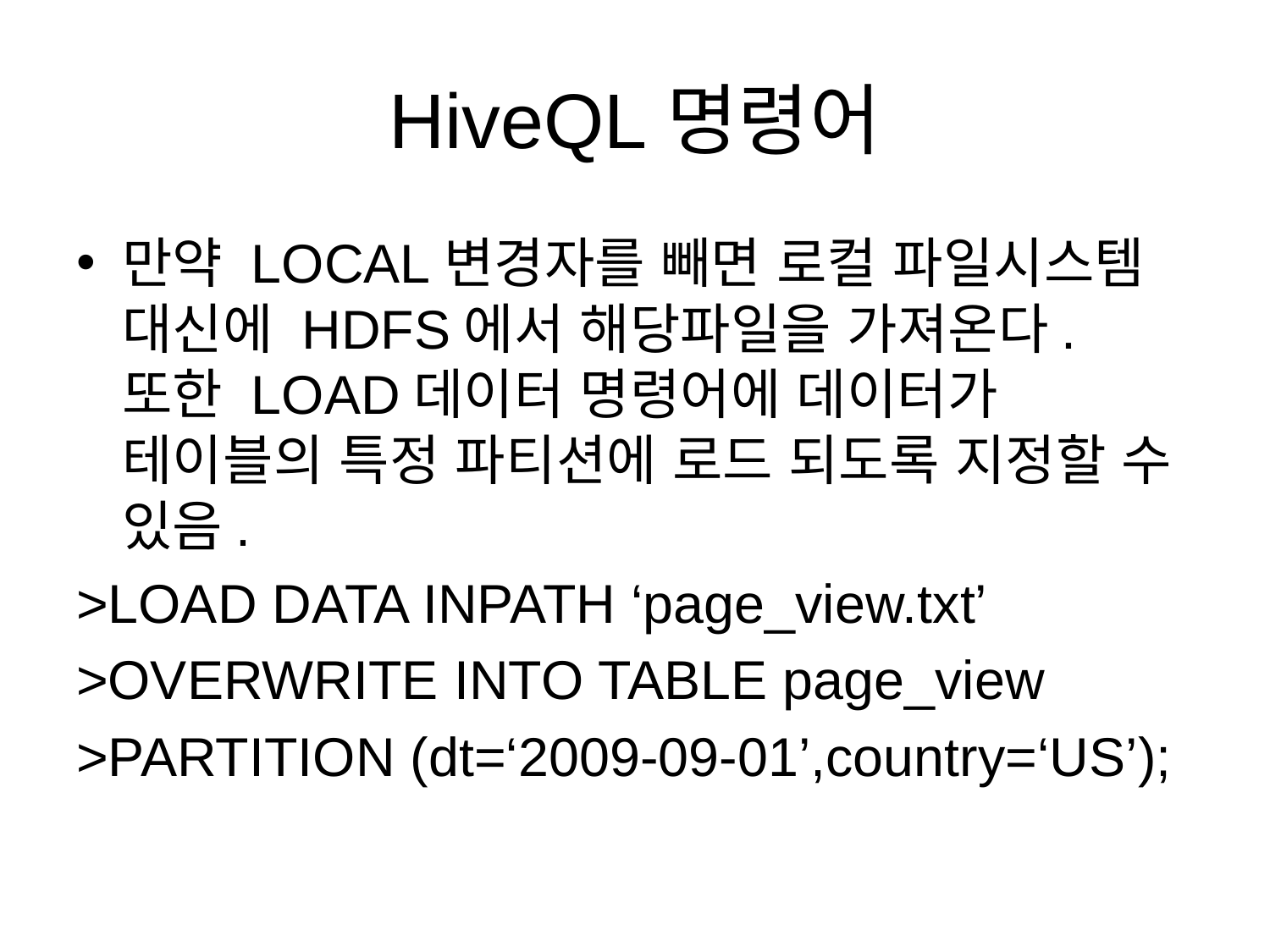

# HiveQL명령어
만약 LOCAL변경자를 빼면 로컬 파일시스템 대신에 HDFS에서 해당파일을 가져온다. 또한 LOAD데이터 명령어에 데이터가 테이블의 특정 파티션에 로드 되도록 지정할 수 있음.
>LOAD DATA INPATH ‘page_view.txt’
>OVERWRITE INTO TABLE page_view
>PARTITION (dt=‘2009-09-01’,country=‘US’);